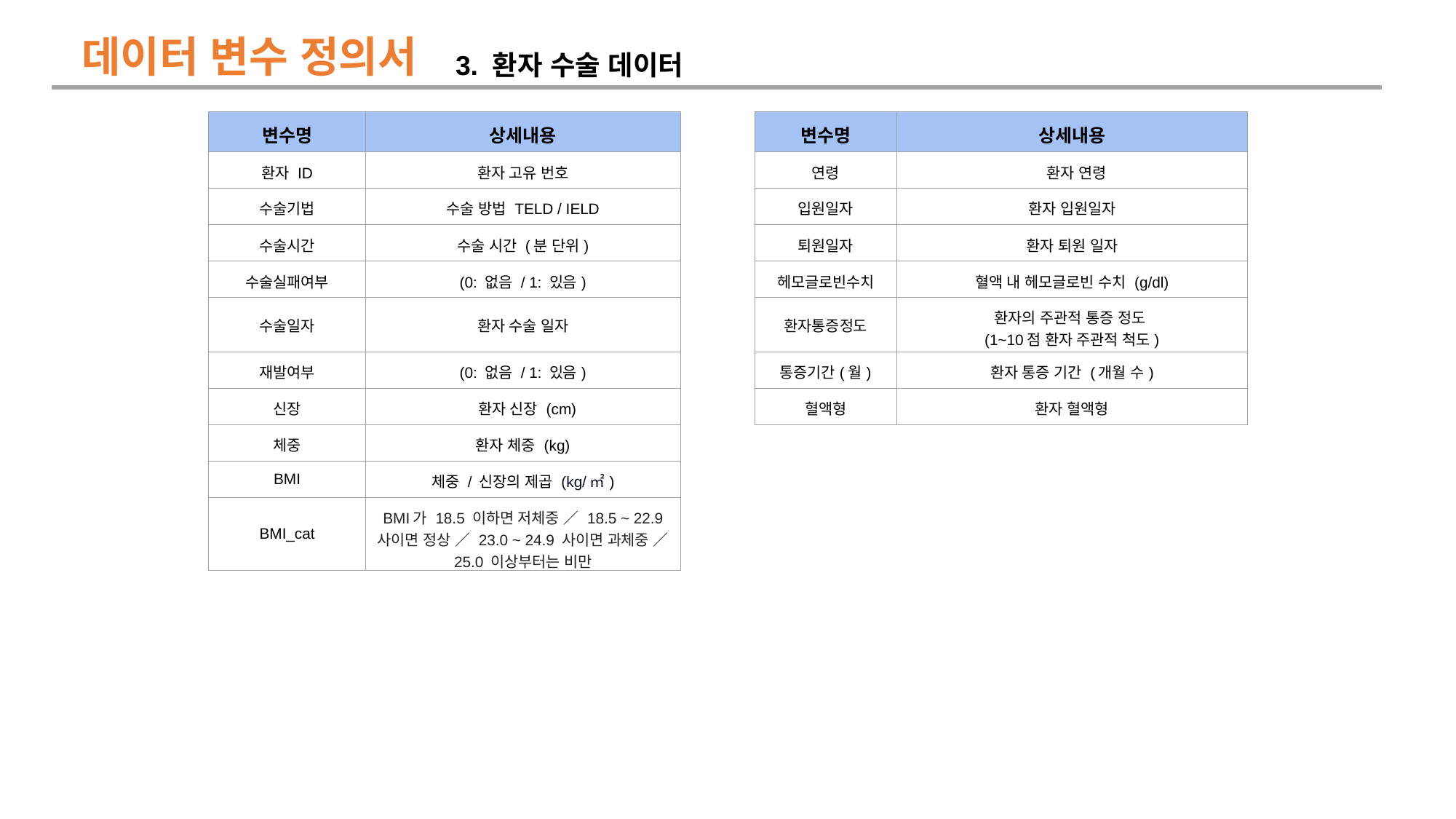

데이터 변수 정의서
3. 환자 수술 데이터

| 변수명 | 상세내용 |  | 변수명 | 상세내용 |
| --- | --- | --- | --- | --- |
| 환자 ID | 환자 고유 번호 |  | 연령 | 환자 연령 |
| 수술기법 | 수술 방법 TELD / IELD |  | 입원일자 | 환자 입원일자 |
| 수술시간 | 수술 시간 (분 단위) |  | 퇴원일자 | 환자 퇴원 일자 |
| 수술실패여부 | (0: 없음 / 1: 있음) |  | 헤모글로빈수치 | 혈액 내 헤모글로빈 수치 (g/dl) |
| 수술일자 | 환자 수술 일자 |  | 환자통증정도 | 환자의 주관적 통증 정도 (1~10점 환자 주관적 척도) |
| 재발여부 | (0: 없음 / 1: 있음) |  | 통증기간(월) | 환자 통증 기간 (개월 수) |
| 신장 | 환자 신장 (cm) |  | 혈액형 | 환자 혈액형 |
| 체중 | 환자 체중 (kg) |  |  |  |
| BMI | 체중 / 신장의 제곱 (kg/㎡) |  |  |  |
| BMI\_cat | BMI가 18.5 이하면 저체중 ／ 18.5 ~ 22.9 사이면 정상 ／ 23.0 ~ 24.9 사이면 과체중 ／ 25.0 이상부터는 비만 |  |  |  |